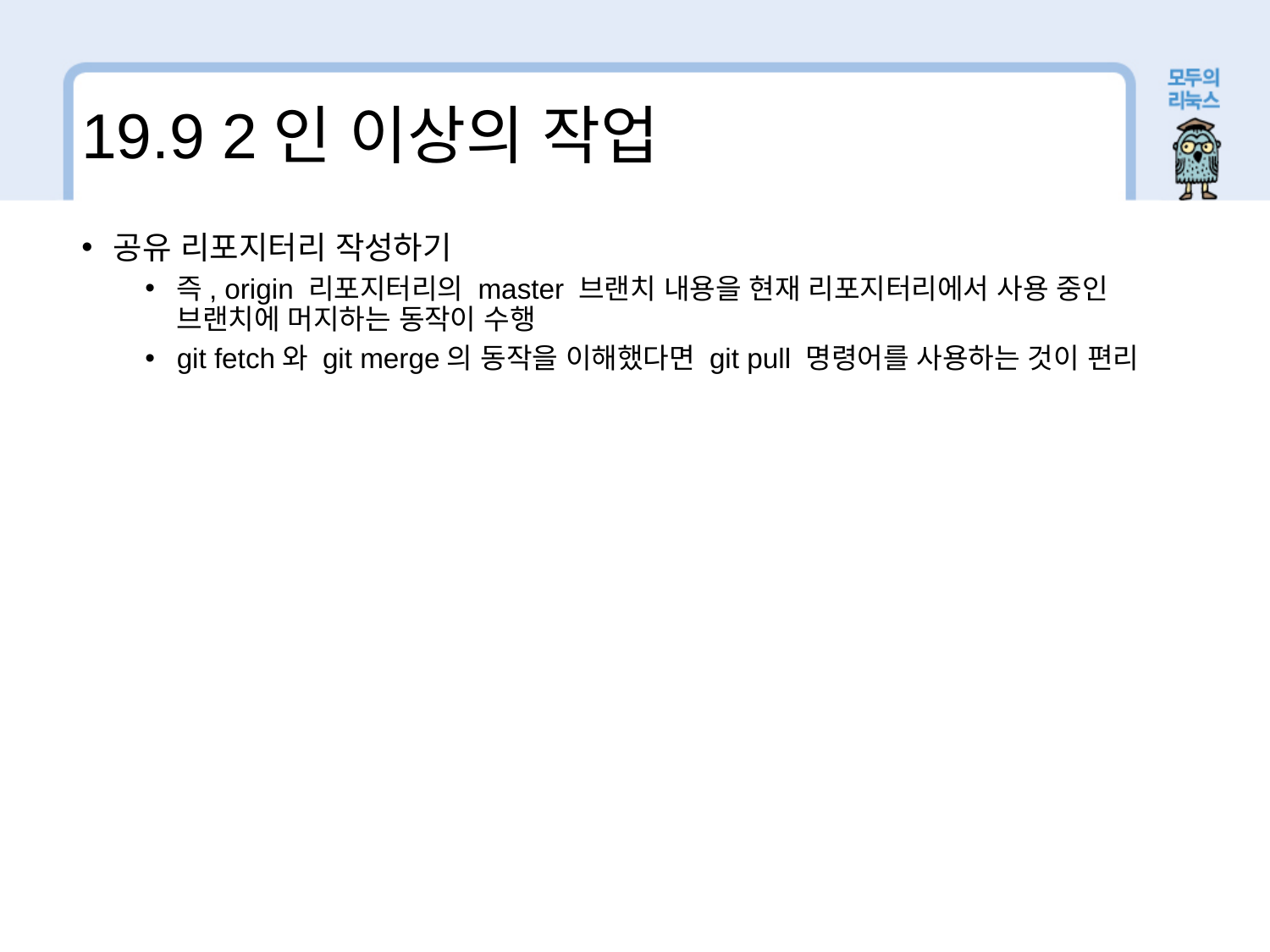

19.9 2인 이상의 작업
공유 리포지터리 작성하기
즉, origin 리포지터리의 master 브랜치 내용을 현재 리포지터리에서 사용 중인 브랜치에 머지하는 동작이 수행
git fetch와 git merge의 동작을 이해했다면 git pull 명령어를 사용하는 것이 편리